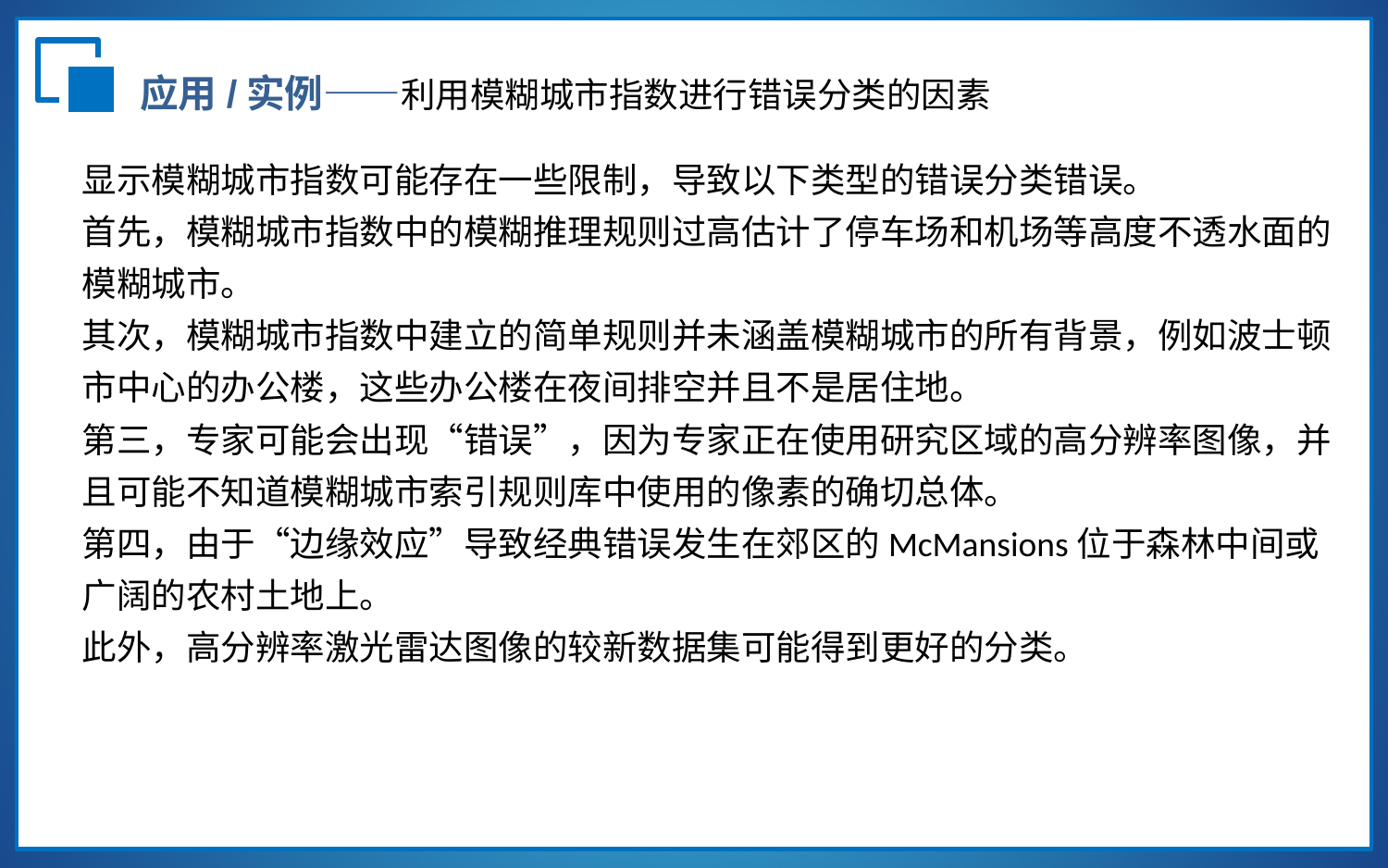

应用/实例——利用模糊城市指数进行错误分类的因素
显示模糊城市指数可能存在一些限制，导致以下类型的错误分类错误。
首先，模糊城市指数中的模糊推理规则过高估计了停车场和机场等高度不透水面的模糊城市。
其次，模糊城市指数中建立的简单规则并未涵盖模糊城市的所有背景，例如波士顿市中心的办公楼，这些办公楼在夜间排空并且不是居住地。
第三，专家可能会出现“错误”，因为专家正在使用研究区域的高分辨率图像，并且可能不知道模糊城市索引规则库中使用的像素的确切总体。
第四，由于“边缘效应”导致经典错误发生在郊区的McMansions位于森林中间或广阔的农村土地上。
此外，高分辨率激光雷达图像的较新数据集可能得到更好的分类。